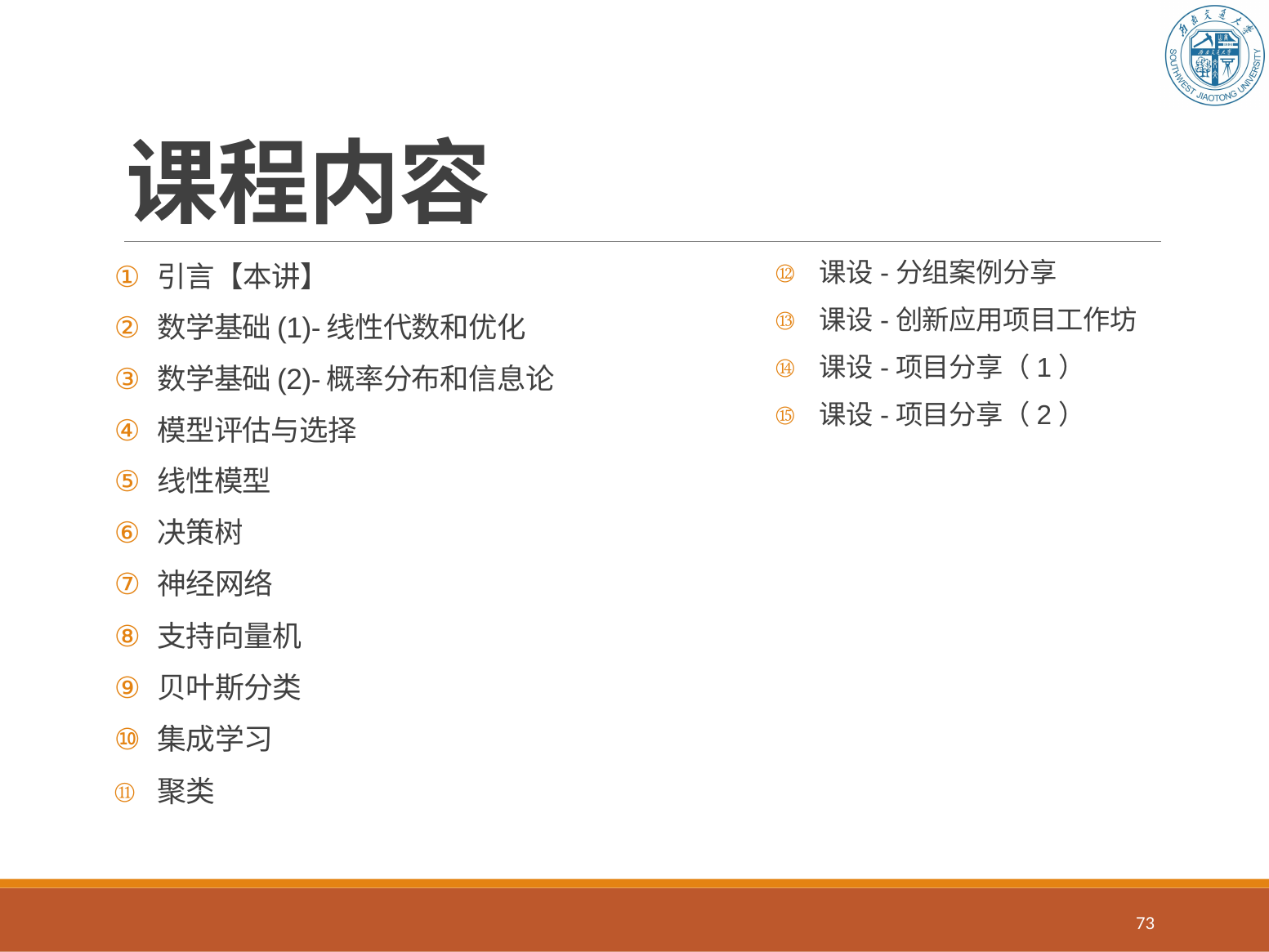

# 课程内容
引言【本讲】
数学基础(1)-线性代数和优化
数学基础(2)-概率分布和信息论
模型评估与选择
线性模型
决策树
神经网络
支持向量机
贝叶斯分类
集成学习
聚类
课设-分组案例分享
课设-创新应用项目工作坊
课设-项目分享（1）
课设-项目分享（2）
73